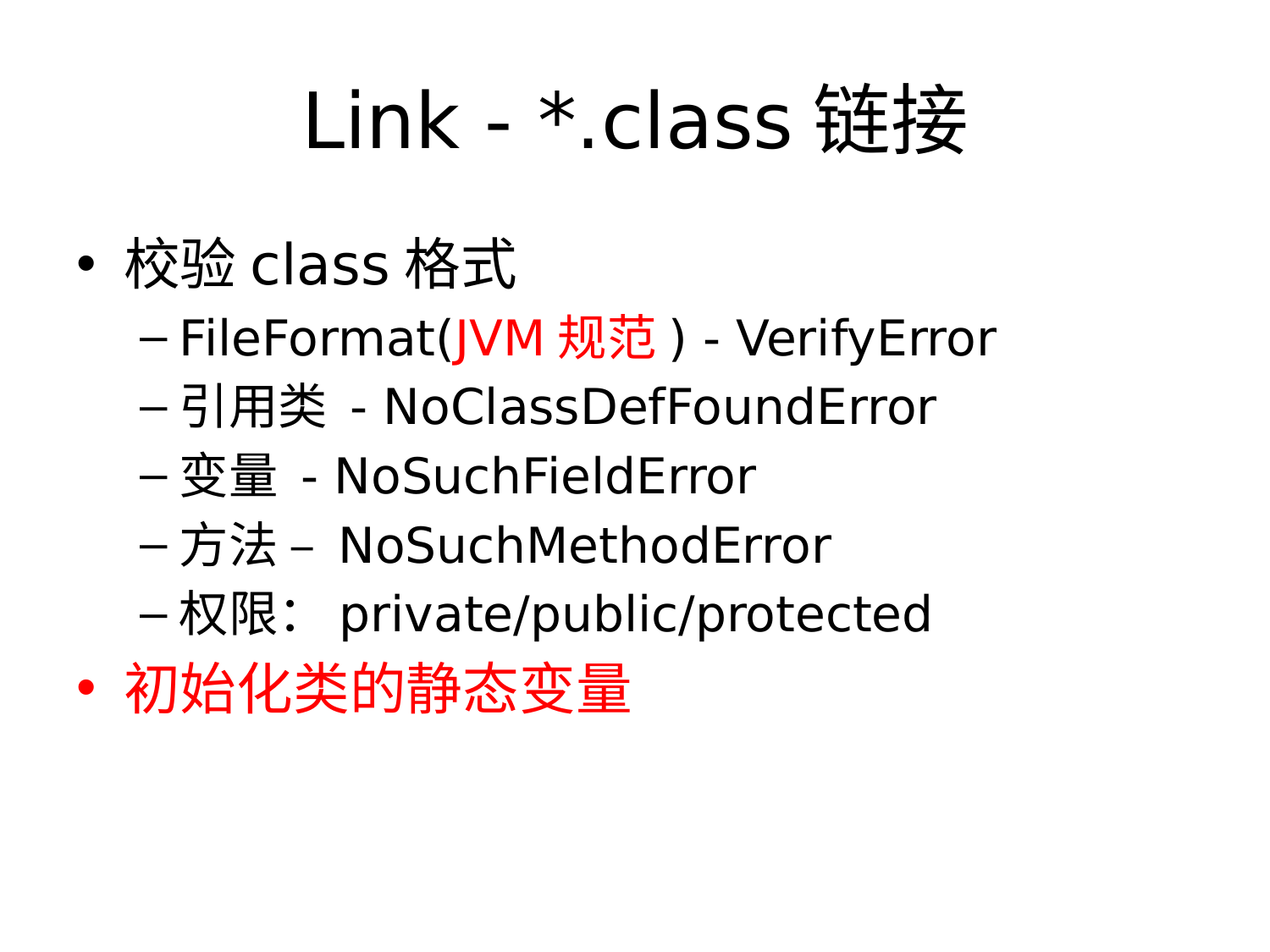

# Link - *.class链接
校验class格式
FileFormat(JVM规范) - VerifyError
引用类 - NoClassDefFoundError
变量 - NoSuchFieldError
方法 – NoSuchMethodError
权限：private/public/protected
初始化类的静态变量